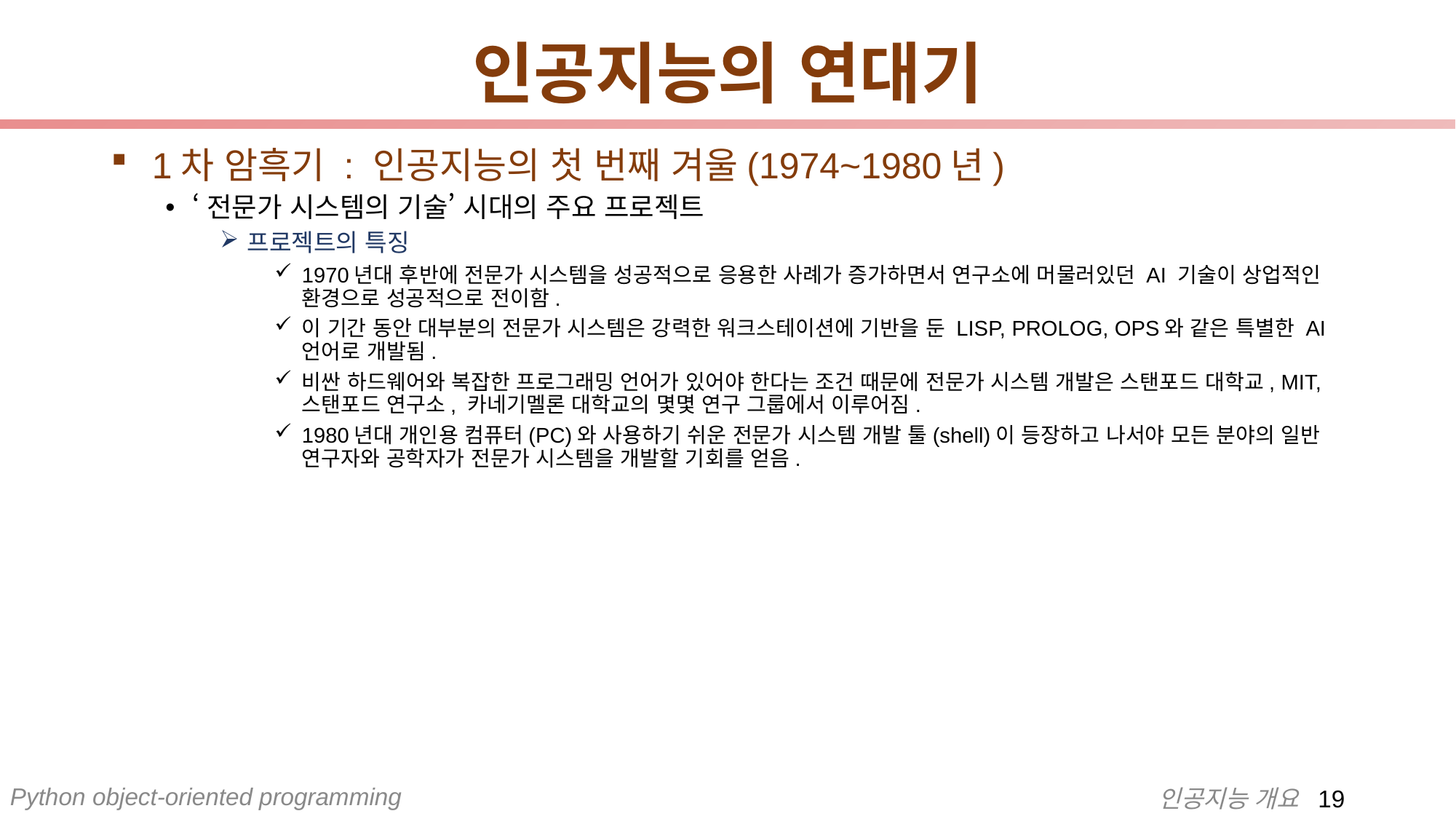

# 인공지능의 연대기
1차 암흑기 : 인공지능의 첫 번째 겨울(1974~1980년)
‘전문가 시스템의 기술’ 시대의 주요 프로젝트
프로젝트의 특징
1970년대 후반에 전문가 시스템을 성공적으로 응용한 사례가 증가하면서 연구소에 머물러있던 AI 기술이 상업적인 환경으로 성공적으로 전이함.
이 기간 동안 대부분의 전문가 시스템은 강력한 워크스테이션에 기반을 둔 LISP, PROLOG, OPS와 같은 특별한 AI 언어로 개발됨.
비싼 하드웨어와 복잡한 프로그래밍 언어가 있어야 한다는 조건 때문에 전문가 시스템 개발은 스탠포드 대학교, MIT, 스탠포드 연구소, 카네기멜론 대학교의 몇몇 연구 그룹에서 이루어짐.
1980년대 개인용 컴퓨터(PC)와 사용하기 쉬운 전문가 시스템 개발 툴(shell)이 등장하고 나서야 모든 분야의 일반 연구자와 공학자가 전문가 시스템을 개발할 기회를 얻음.